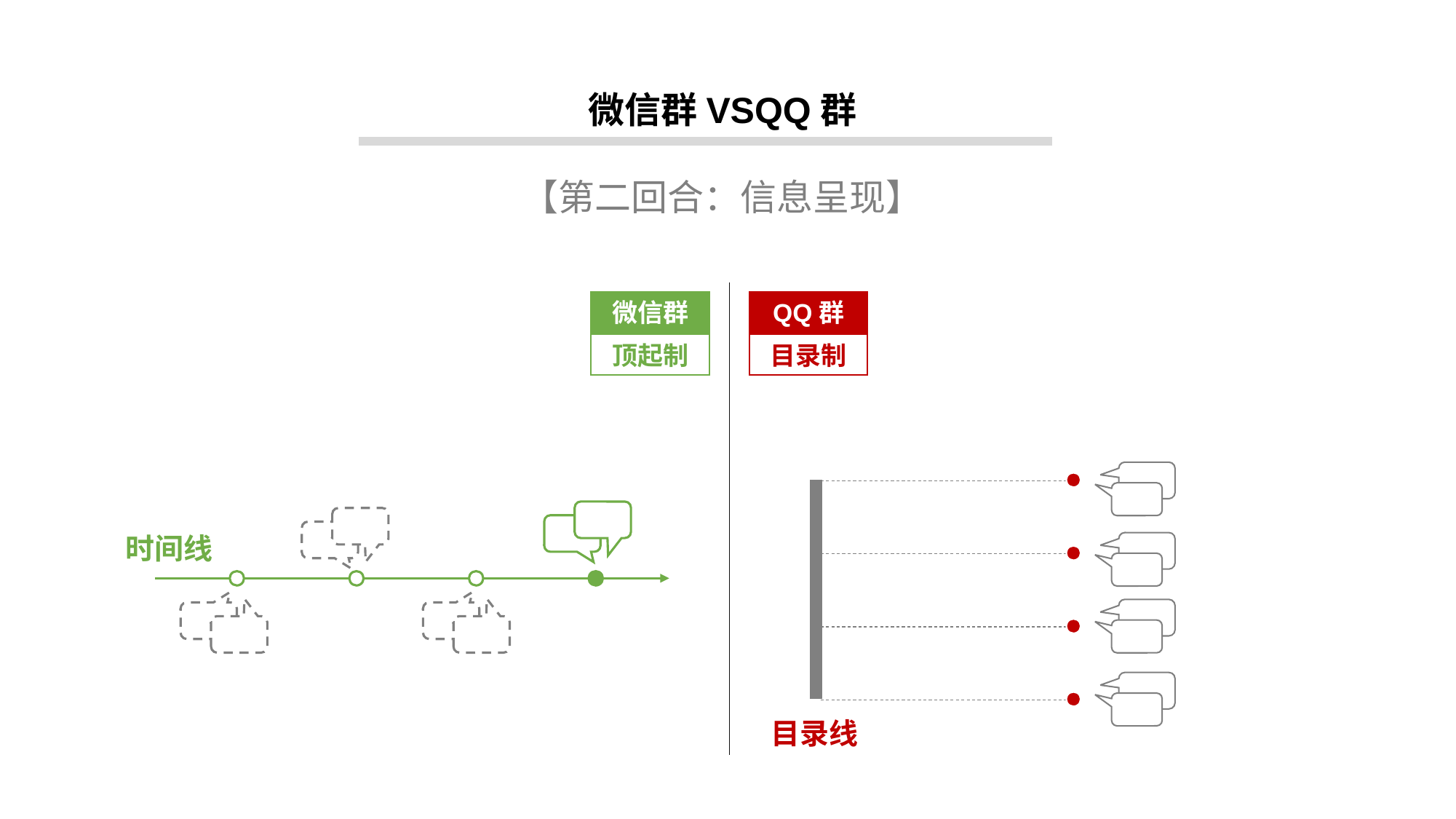

微信群VSQQ群
【第二回合：信息呈现】
微信群
顶起制
QQ群
目录制

时间线

目录线